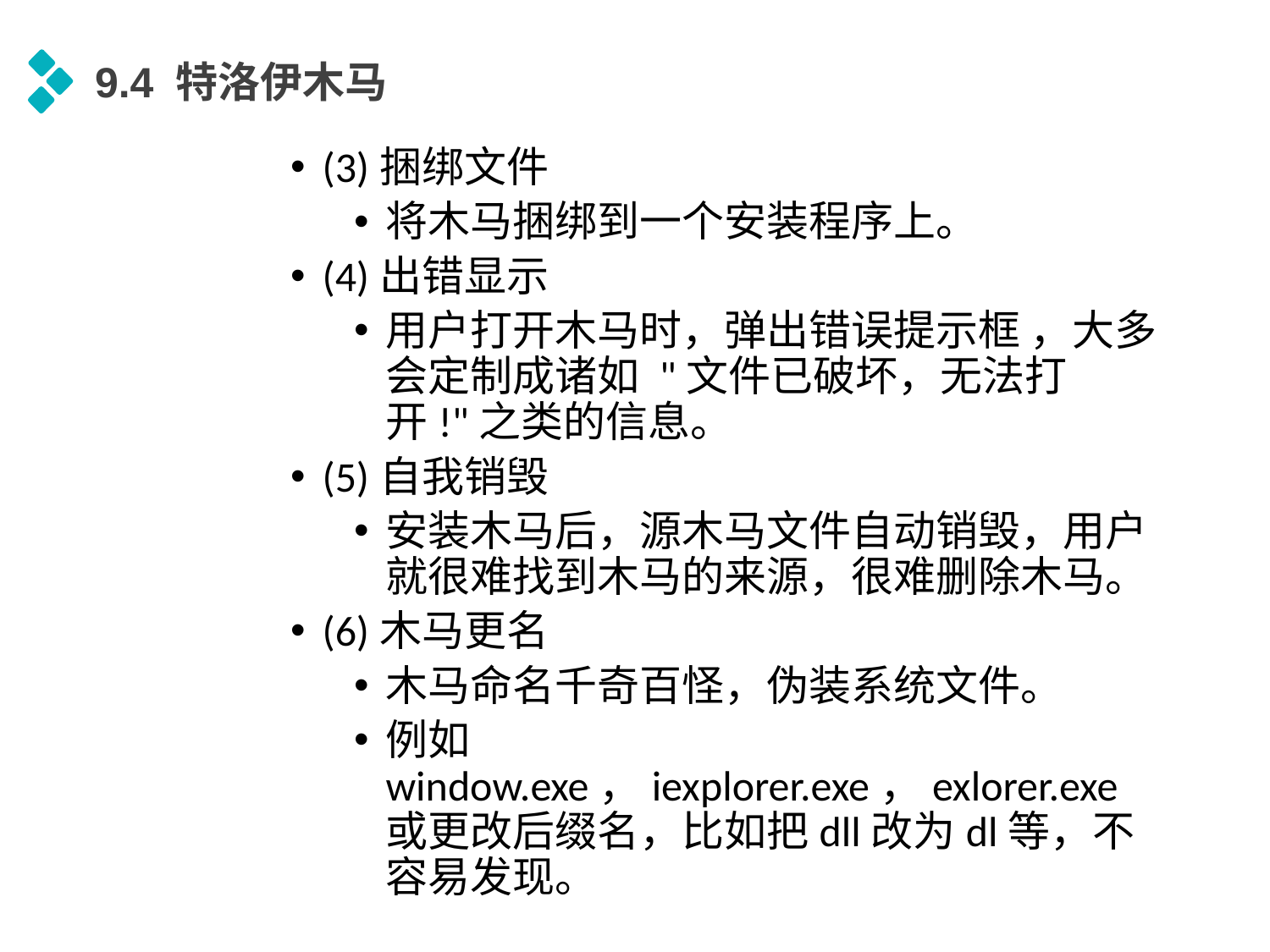

9.4 特洛伊木马

(3)捆绑文件
将木马捆绑到一个安装程序上。
(4)出错显示
用户打开木马时，弹出错误提示框 ，大多会定制成诸如 "文件已破坏，无法打开!"之类的信息。
(5)自我销毁
安装木马后，源木马文件自动销毁，用户就很难找到木马的来源，很难删除木马。
(6)木马更名
木马命名千奇百怪，伪装系统文件。
例如window.exe，iexplorer.exe，exlorer.exe或更改后缀名，比如把dll改为dl等，不容易发现。